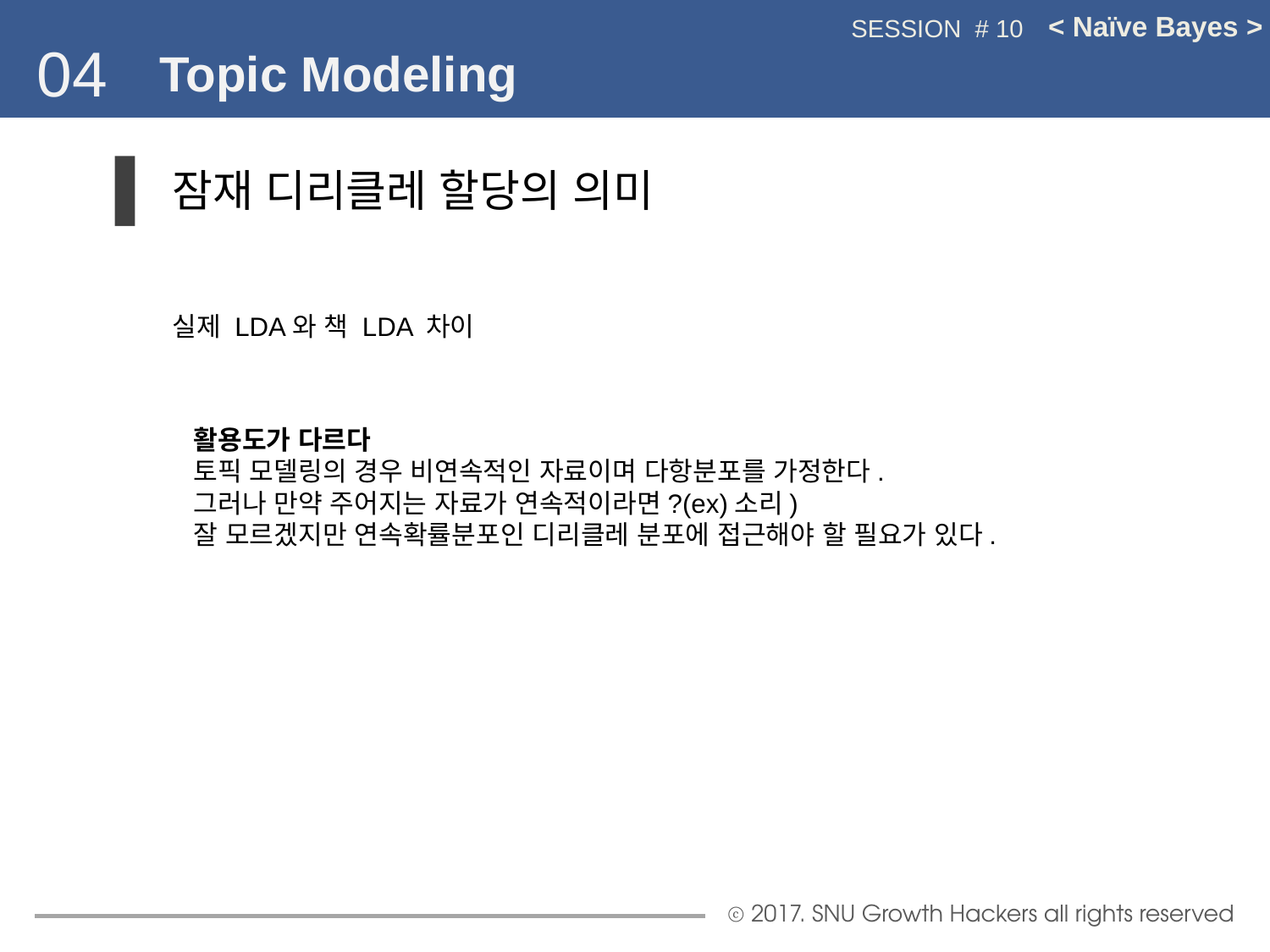

< Naïve Bayes >
SESSION  # 10
04
Topic Modeling
잠재 디리클레 할당의 의미

실제 LDA와 책 LDA 차이
활용도가 다르다
토픽 모델링의 경우 비연속적인 자료이며 다항분포를 가정한다.
그러나 만약 주어지는 자료가 연속적이라면?(ex)소리)
잘 모르겠지만 연속확률분포인 디리클레 분포에 접근해야 할 필요가 있다.

ⓒ 2017. SNU Growth Hackers all rights reserved